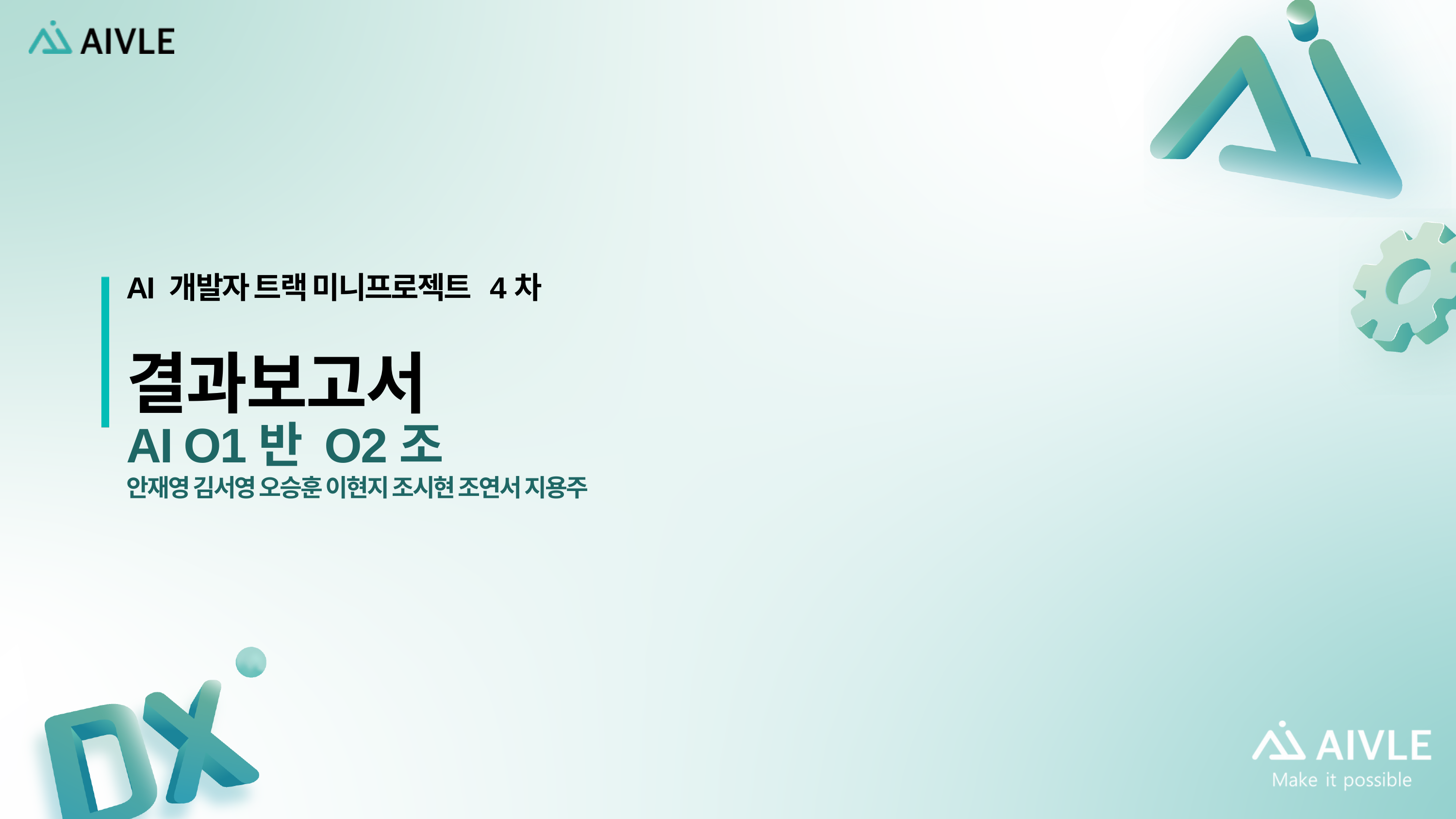

AI 개발자 트랙 미니프로젝트  4차

결과보고서

AI O1반 O2조
안재영 김서영 오승훈 이현지 조시현 조연서 지용주